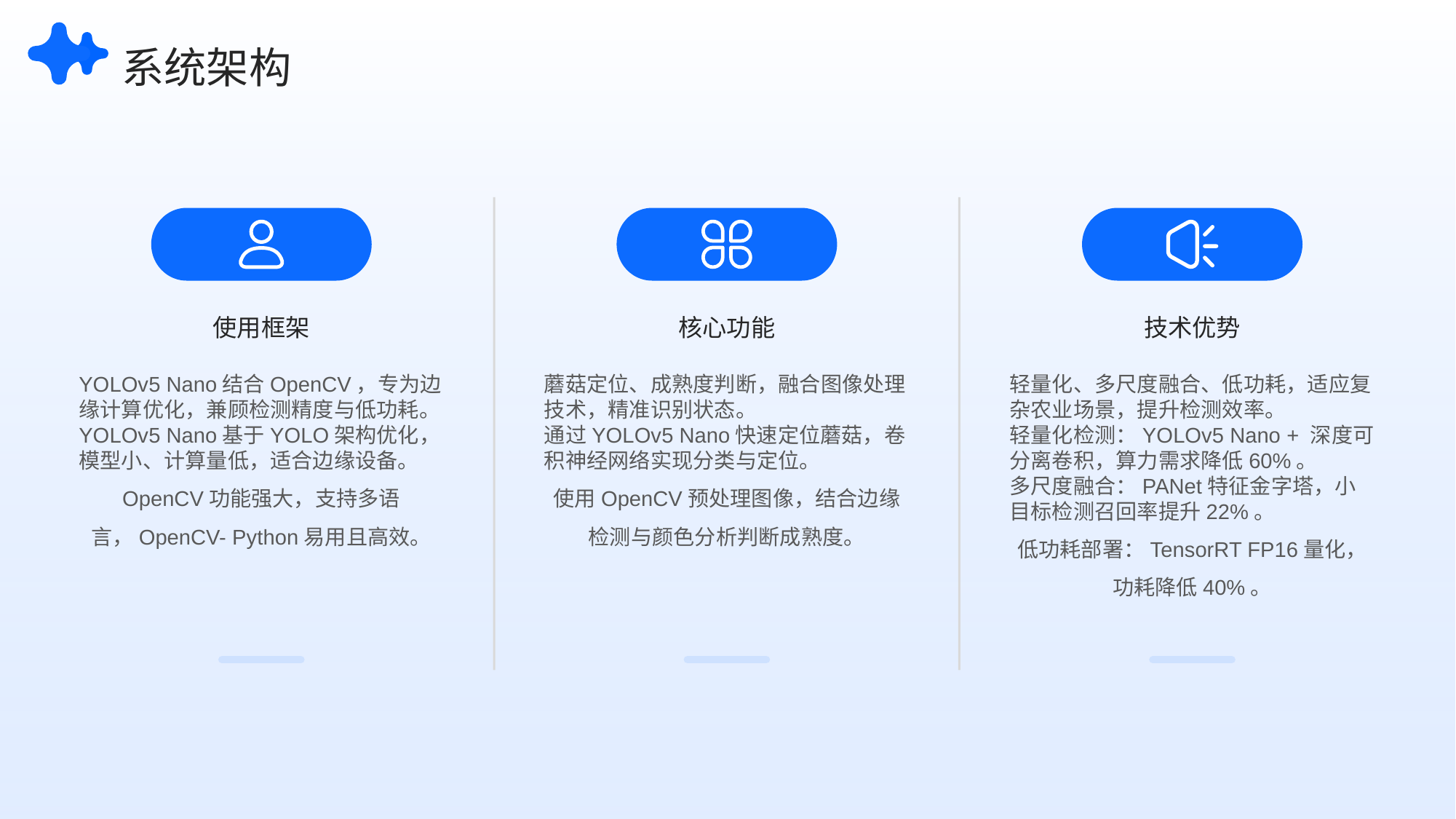

系统架构

使用框架
核心功能
技术优势
YOLOv5 Nano结合OpenCV，专为边缘计算优化，兼顾检测精度与低功耗。
YOLOv5 Nano基于YOLO架构优化，模型小、计算量低，适合边缘设备。
OpenCV功能强大，支持多语言，OpenCV- Python易用且高效。
蘑菇定位、成熟度判断，融合图像处理技术，精准识别状态。
通过YOLOv5 Nano快速定位蘑菇，卷积神经网络实现分类与定位。
使用OpenCV预处理图像，结合边缘检测与颜色分析判断成熟度。
轻量化、多尺度融合、低功耗，适应复杂农业场景，提升检测效率。
轻量化检测：YOLOv5 Nano + 深度可分离卷积，算力需求降低60%。
多尺度融合：PANet特征金字塔，小目标检测召回率提升22%。
低功耗部署：TensorRT FP16量化，功耗降低40%。